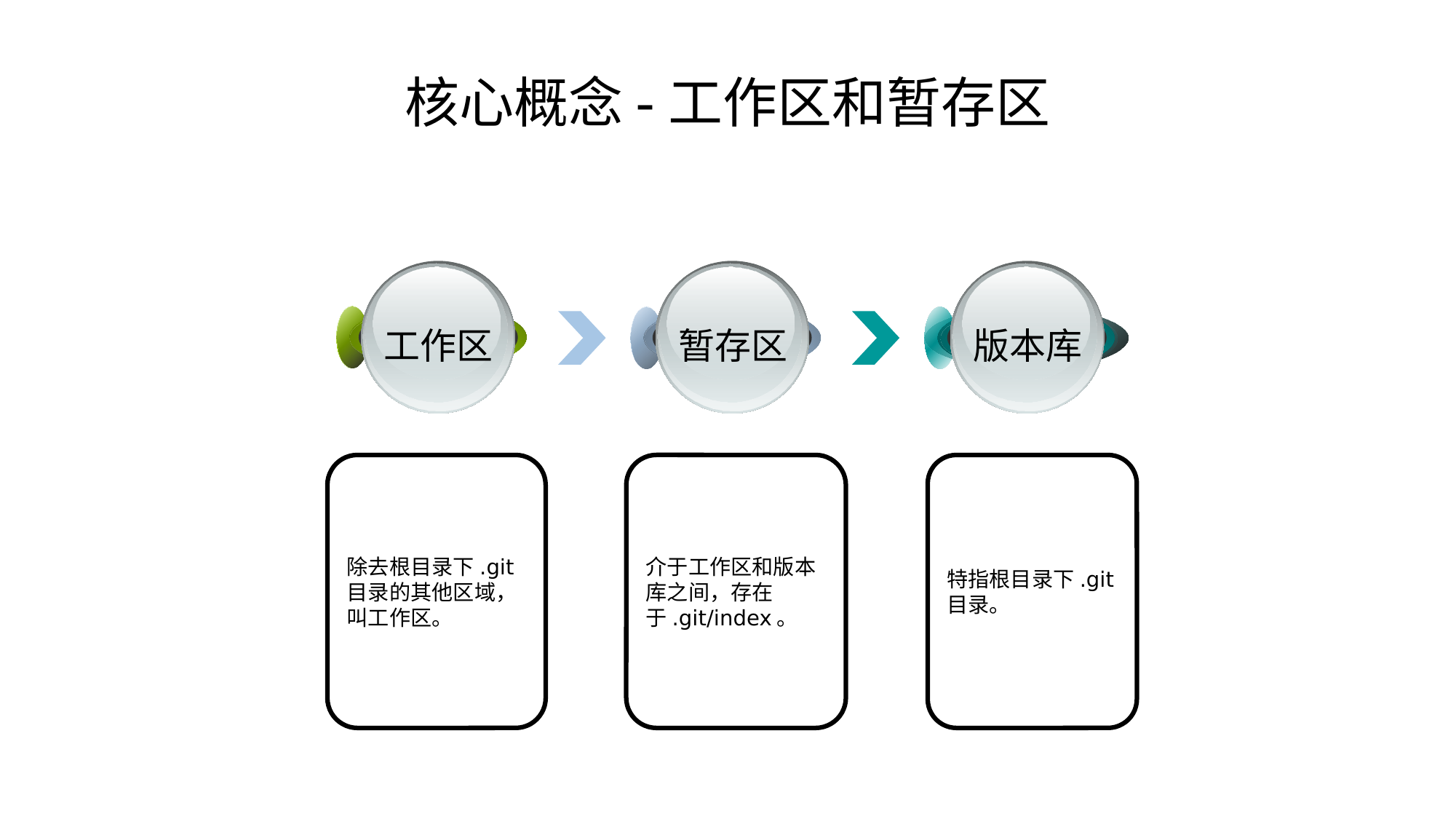

# 核心概念-工作区和暂存区

工作区
暂存区
版本库
除去根目录下.git目录的其他区域，叫工作区。
介于工作区和版本库之间，存在于.git/index。
特指根目录下.git目录。